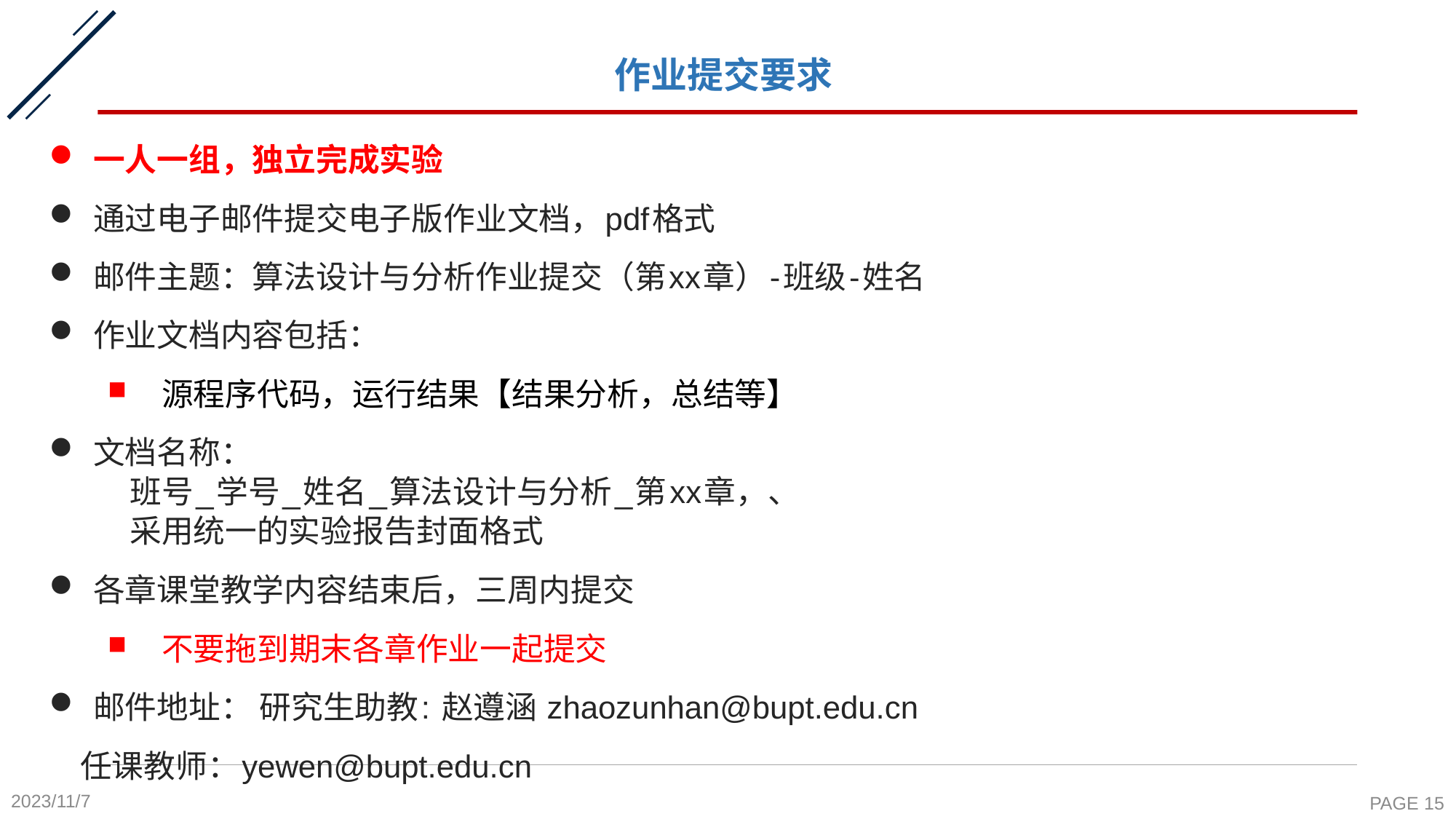

# 作业提交要求
一人一组，独立完成实验
通过电子邮件提交电子版作业文档，pdf格式
邮件主题：算法设计与分析作业提交（第xx章）-班级-姓名
作业文档内容包括：
 源程序代码，运行结果【结果分析，总结等】
文档名称：
           班号_学号_姓名_算法设计与分析_第xx章，、
           采用统一的实验报告封面格式
各章课堂教学内容结束后，三周内提交
 不要拖到期末各章作业一起提交
邮件地址： 研究生助教: 赵遵涵 zhaozunhan@bupt.edu.cn
    任课教师：yewen@bupt.edu.cn

2023/11/7
PAGE 15